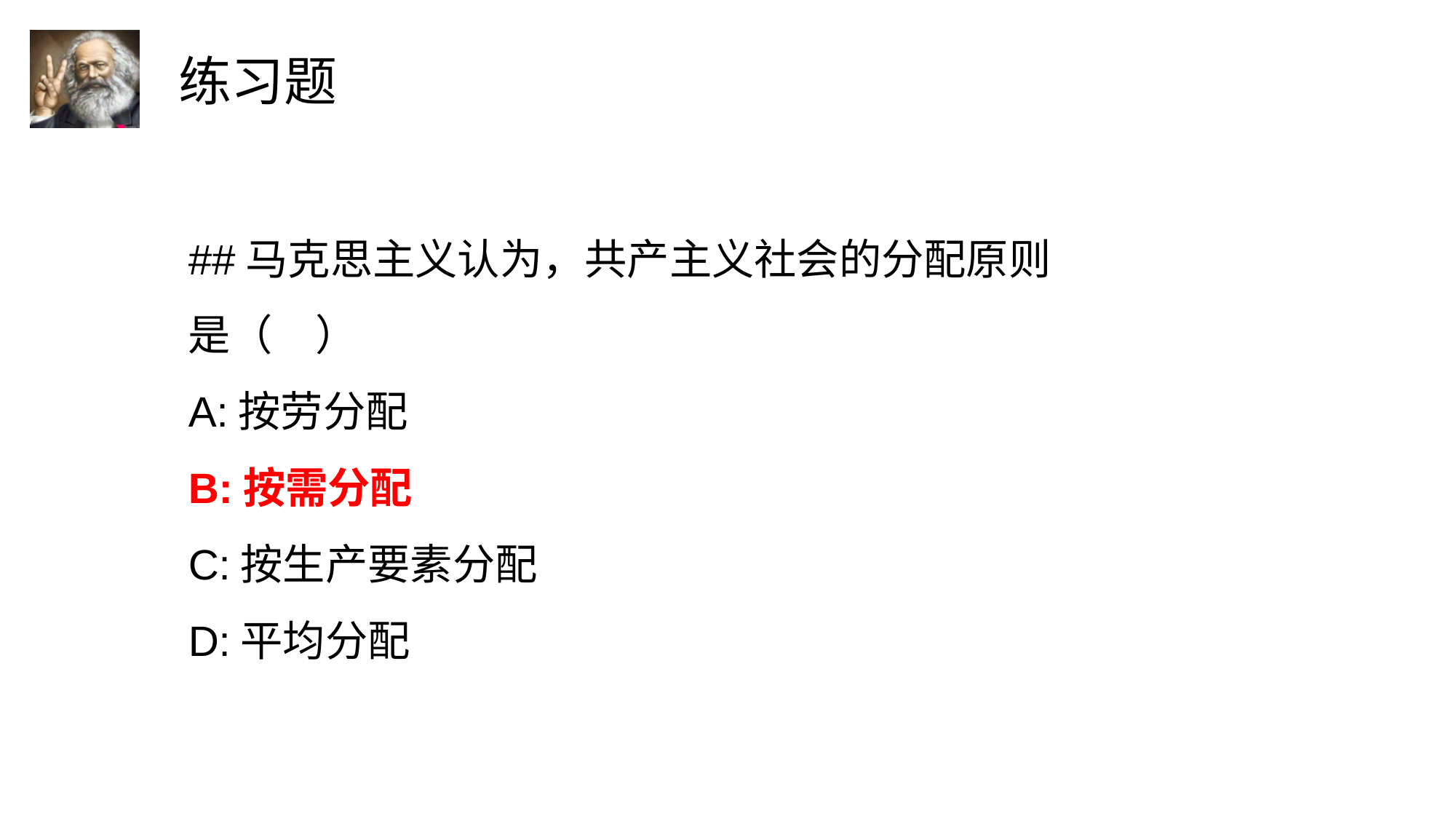

##马克思主义认为，共产主义社会的分配原则是（　）
A:按劳分配
B:按需分配
C:按生产要素分配
D:平均分配